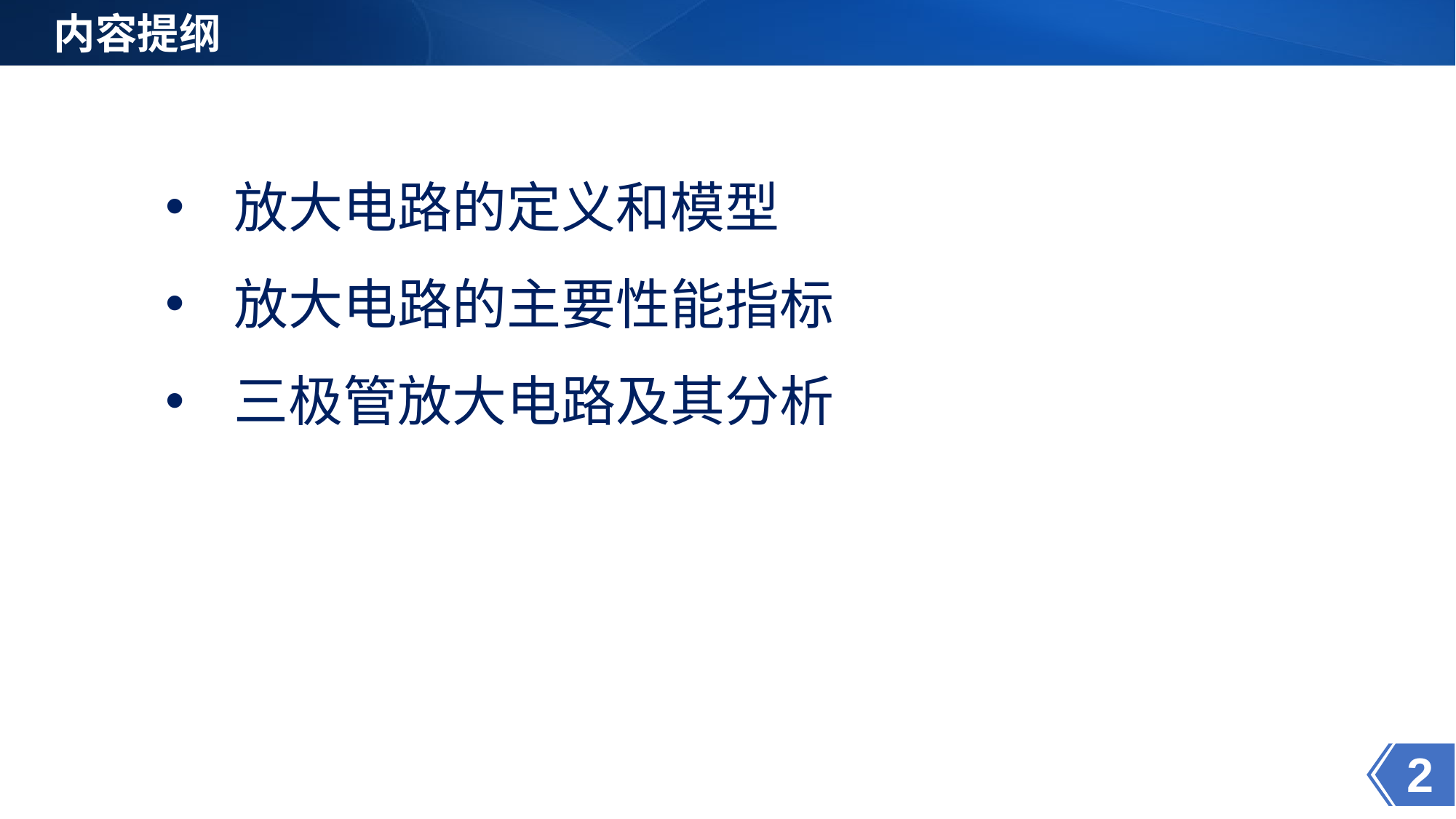

内容提纲
放大电路的定义和模型
放大电路的主要性能指标
三极管放大电路及其分析
2